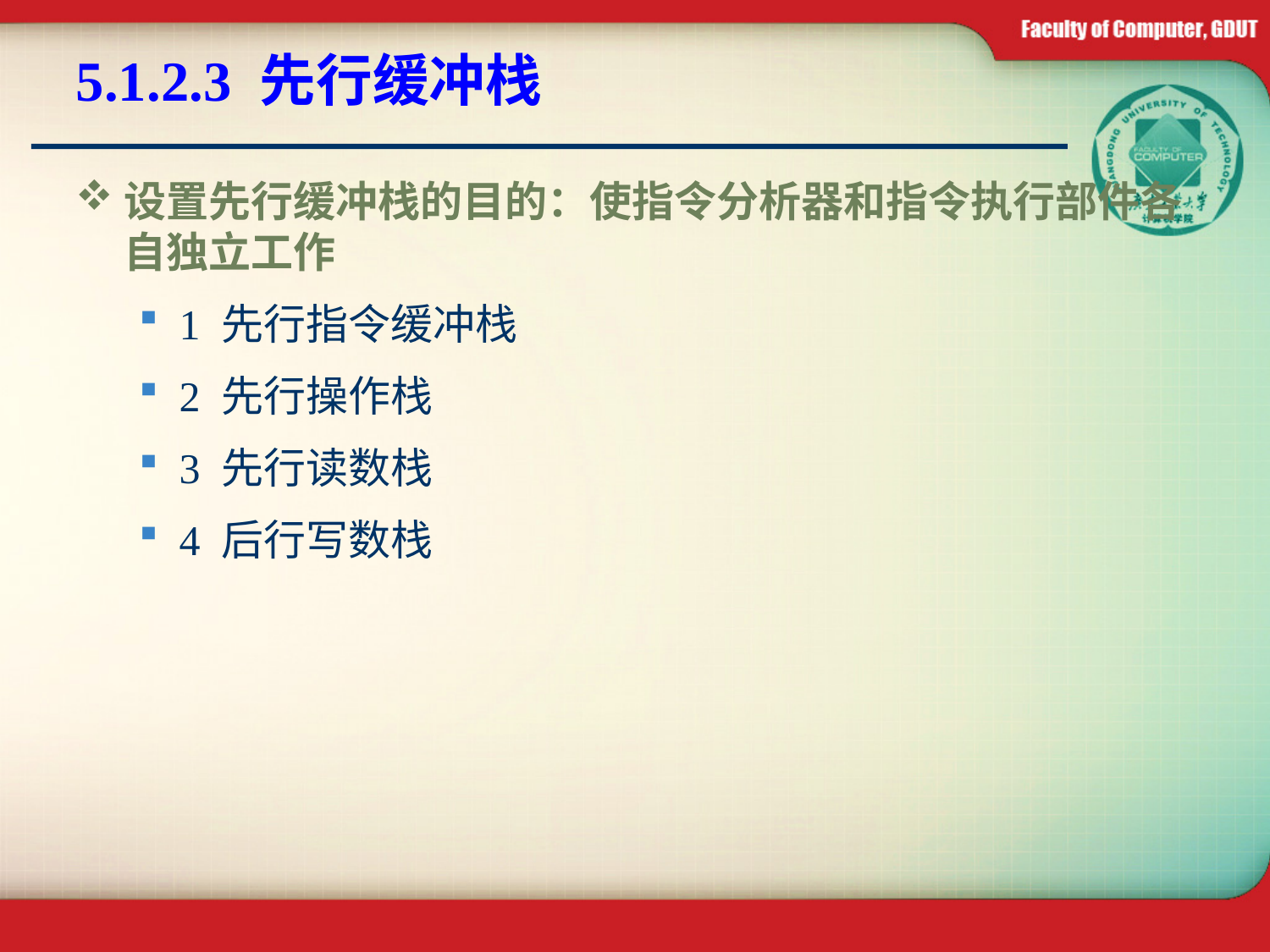

# 5.1.2.3 先行缓冲栈
设置先行缓冲栈的目的：使指令分析器和指令执行部件各自独立工作
1 先行指令缓冲栈
2 先行操作栈
3 先行读数栈
4 后行写数栈